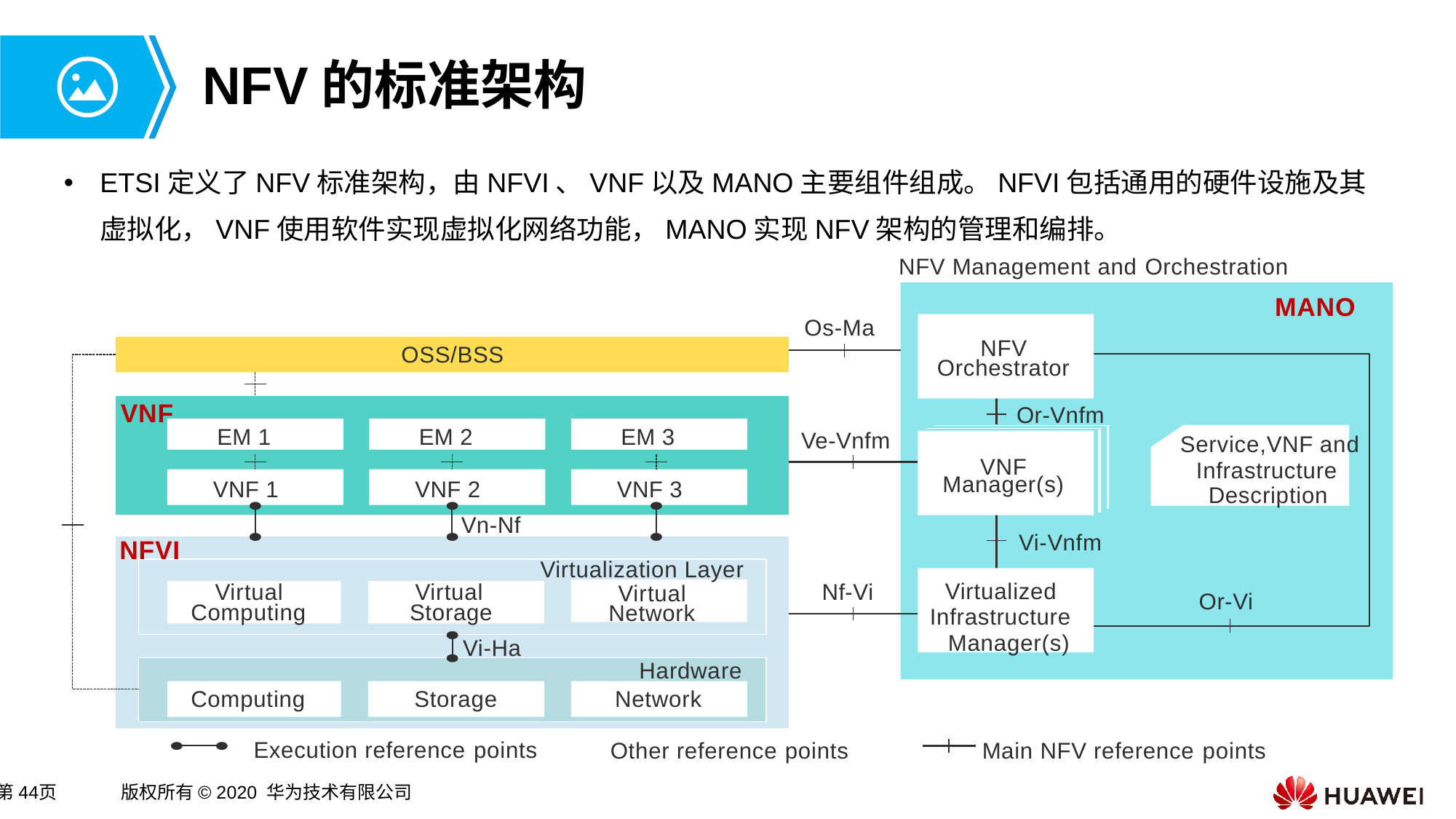

# NFV的标准架构
ETSI定义了NFV标准架构，由NFVI、VNF以及MANO主要组件组成。NFVI包括通用的硬件设施及其虚拟化，VNF使用软件实现虚拟化网络功能，MANO实现NFV架构的管理和编排。
NFV Management and Orchestration

MANO
Os-Ma

NFV

OSS/BSS

Orchestrator

VNF
Or-Vnfm

    EM 1
    EM 2
    EM 3

Ve-Vnfm

Service,VNF and

VNF

Infrastructure

Manager(s)
VNF 1
VNF 2
VNF 3
Description

Vn-Nf

Vi-Vnfm

NFVI

Virtualization Layer

Virtualized
Nf-Vi
Virtual
Virtual
Virtual

Or-Vi
Storage
Computing
Network
Infrastructure

Manager(s)

Vi-Ha

Hardware

Computing
Storage
Network

Execution reference points

 Other reference points
Main NFV reference points